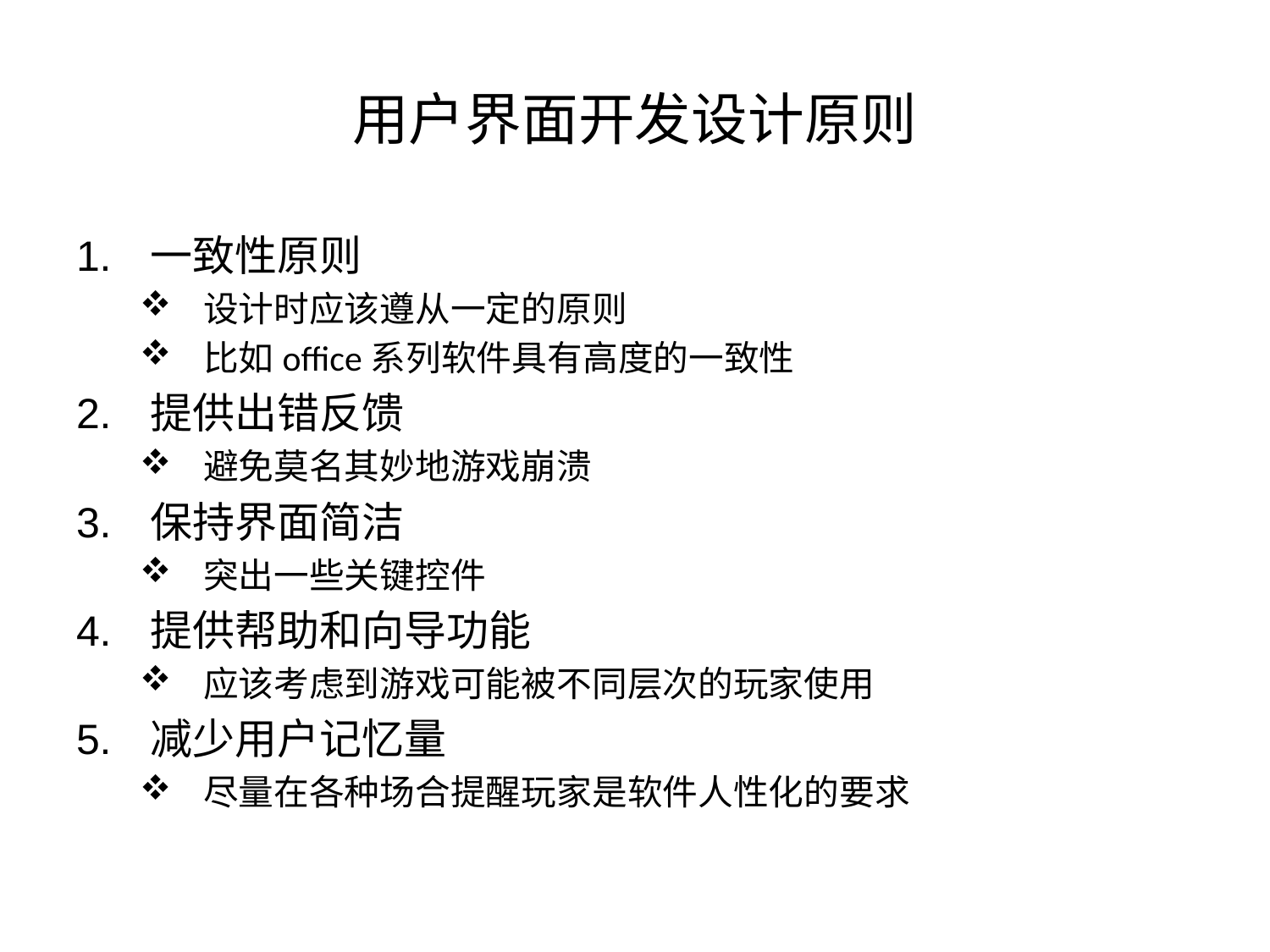

# 用户界面开发设计原则
一致性原则
设计时应该遵从一定的原则
比如office系列软件具有高度的一致性
提供出错反馈
避免莫名其妙地游戏崩溃
保持界面简洁
突出一些关键控件
提供帮助和向导功能
应该考虑到游戏可能被不同层次的玩家使用
减少用户记忆量
尽量在各种场合提醒玩家是软件人性化的要求